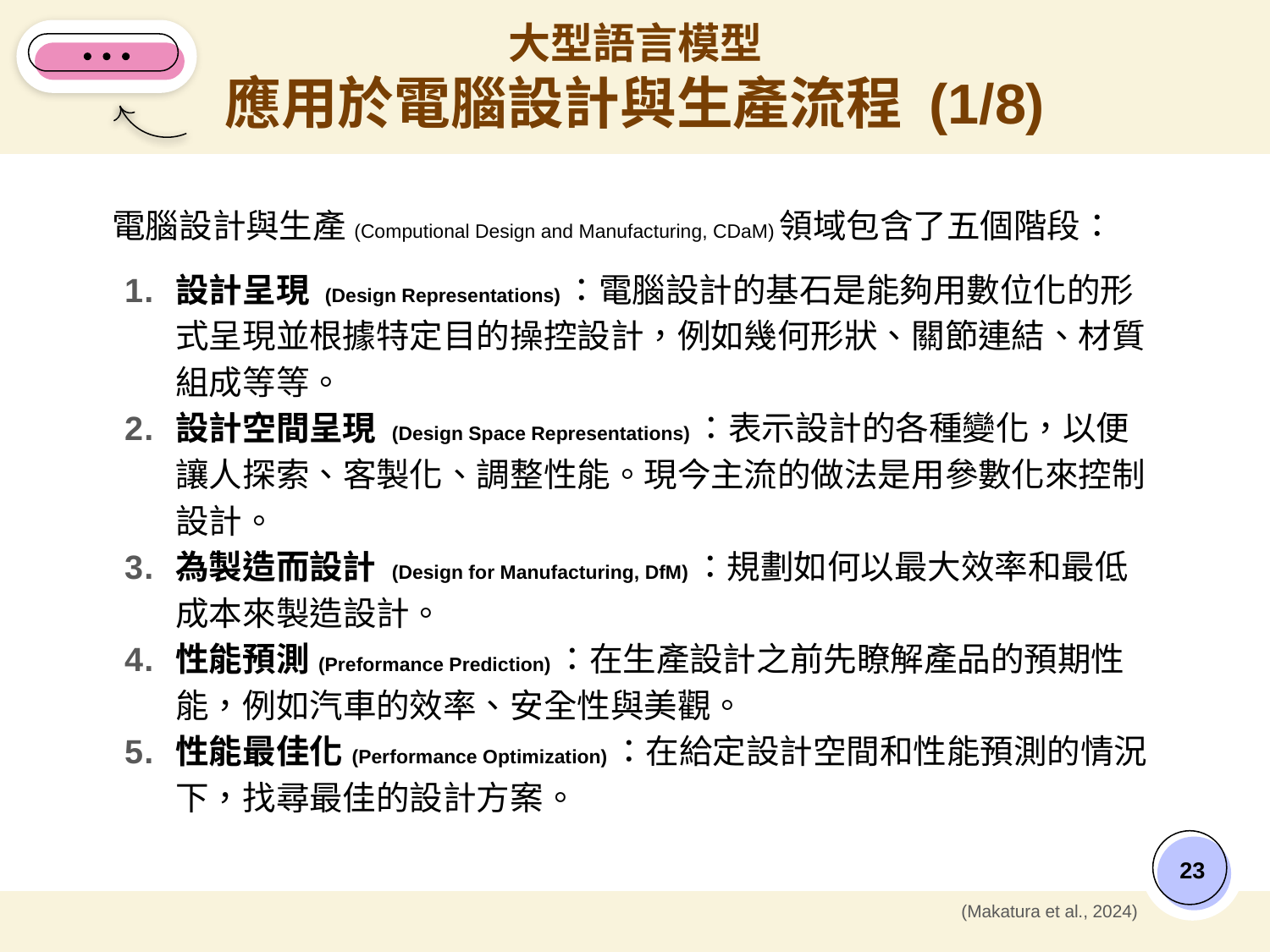

# 大型語言模型
應用於電腦設計與生產流程 (1/8)
電腦設計與生產(Computional Design and Manufacturing, CDaM)領域包含了五個階段：
設計呈現 (Design Representations)：電腦設計的基石是能夠用數位化的形式呈現並根據特定目的操控設計，例如幾何形狀、關節連結、材質組成等等。
設計空間呈現 (Design Space Representations)：表示設計的各種變化，以便讓人探索、客製化、調整性能。現今主流的做法是用參數化來控制設計。
為製造而設計 (Design for Manufacturing, DfM)：規劃如何以最大效率和最低成本來製造設計。
性能預測 (Preformance Prediction)：在生產設計之前先瞭解產品的預期性能，例如汽車的效率、安全性與美觀。
性能最佳化 (Performance Optimization)：在給定設計空間和性能預測的情況下，找尋最佳的設計方案。
23

(Makatura et al., 2024)